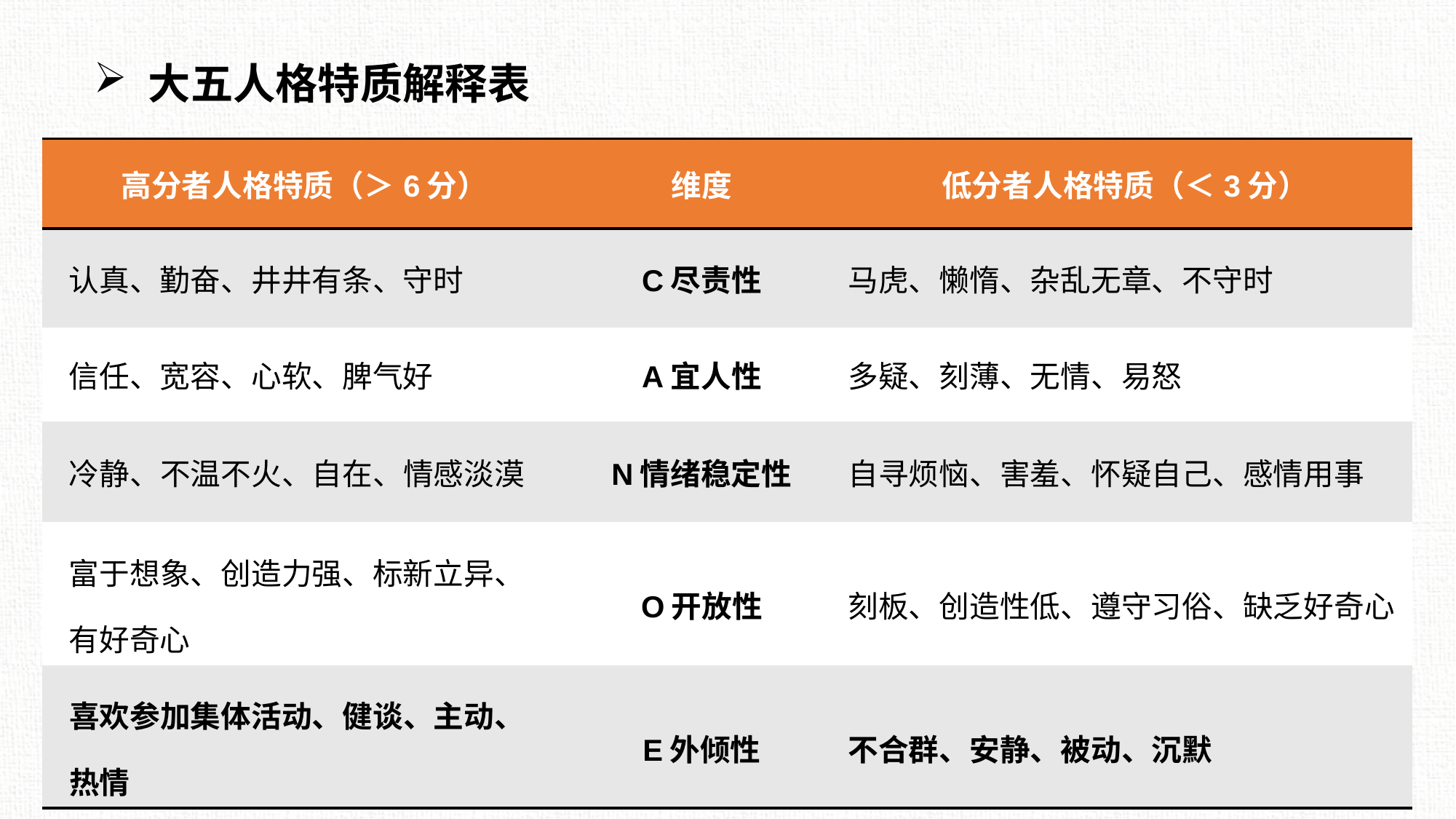

大五人格特质解释表
| 高分者人格特质（＞6分） | 维度 | 低分者人格特质（＜3分） |
| --- | --- | --- |
| 认真、勤奋、井井有条、守时 | C尽责性 | 马虎、懒惰、杂乱无章、不守时 |
| 信任、宽容、心软、脾气好 | A宜人性 | 多疑、刻薄、无情、易怒 |
| 冷静、不温不火、自在、情感淡漠 | N情绪稳定性 | 自寻烦恼、害羞、怀疑自己、感情用事 |
| 富于想象、创造力强、标新立异、 有好奇心 | O开放性 | 刻板、创造性低、遵守习俗、缺乏好奇心 |
| 喜欢参加集体活动、健谈、主动、 热情 | E外倾性 | 不合群、安静、被动、沉默 |